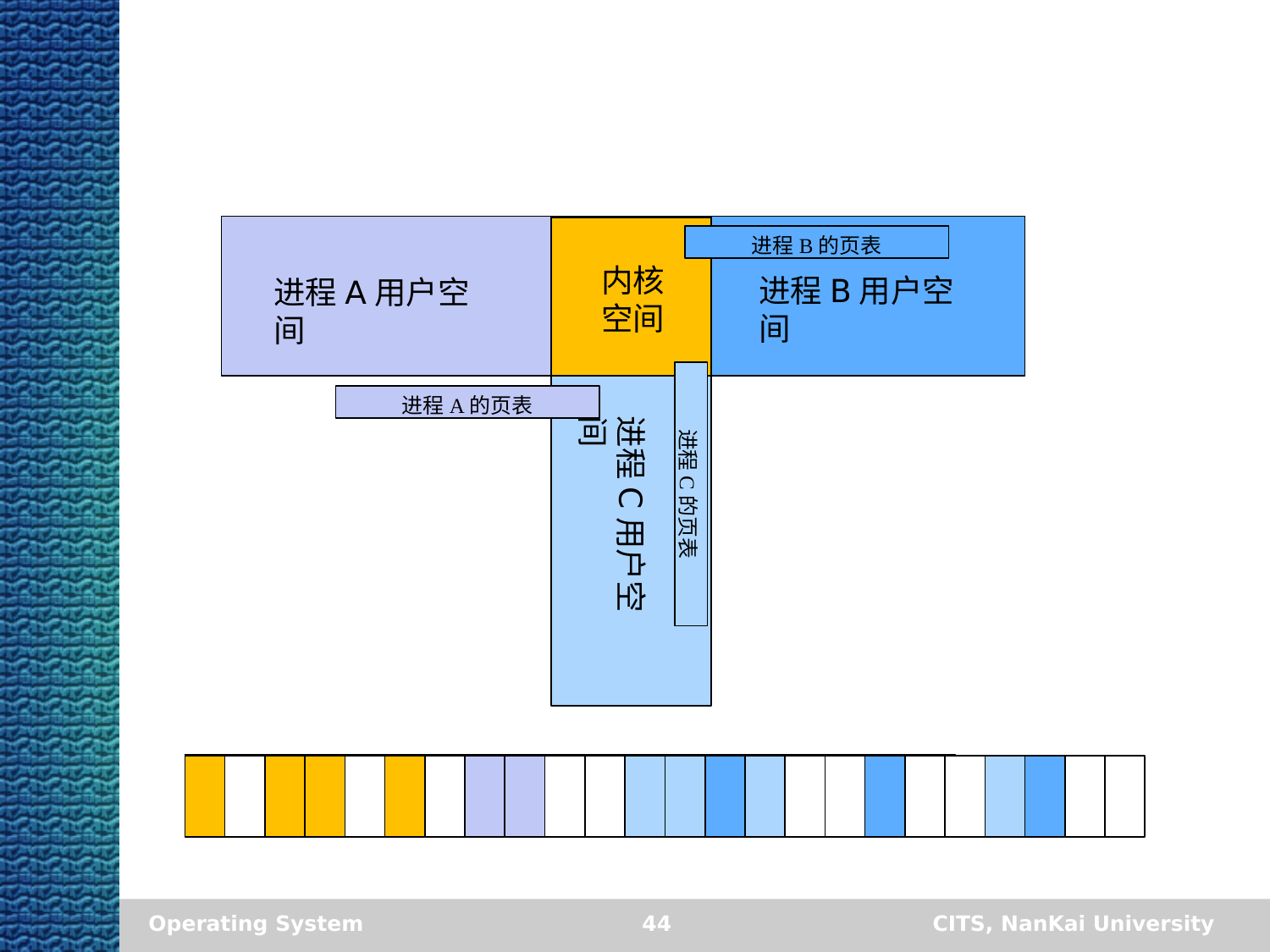

#

进程B的页表
内核
空间
进程B用户空间
进程A用户空间

进程A的页表
进程C的页表
进程C用户空间

Operating System
44
CITS, NanKai University